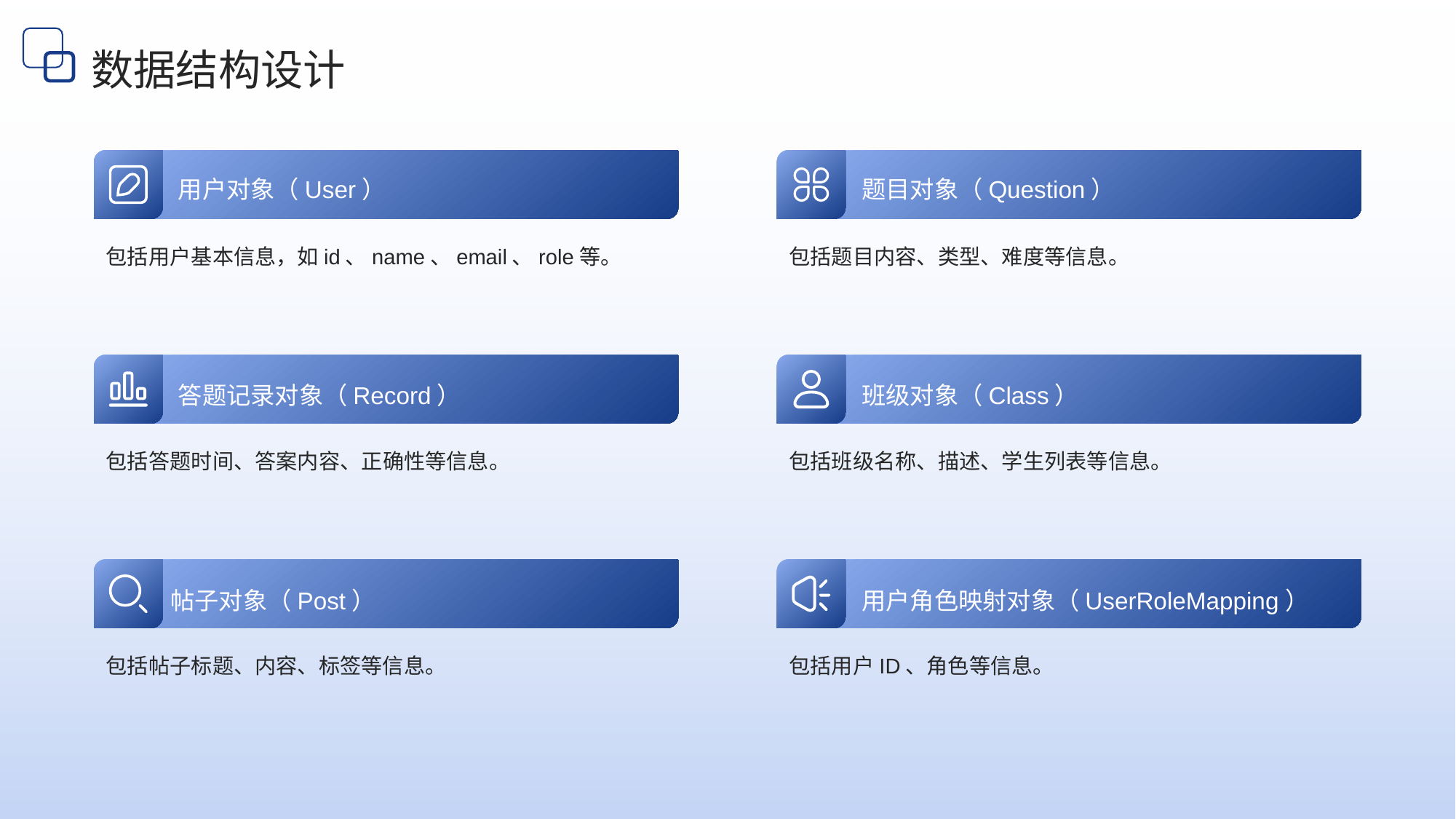

数据结构设计

用户对象（User）
题目对象（Question）

包括用户基本信息，如id、name、email、role等。
包括题目内容、类型、难度等信息。

答题记录对象（Record）
班级对象（Class）

包括答题时间、答案内容、正确性等信息。
包括班级名称、描述、学生列表等信息。

帖子对象（Post）
用户角色映射对象（UserRoleMapping）

包括帖子标题、内容、标签等信息。
包括用户ID、角色等信息。